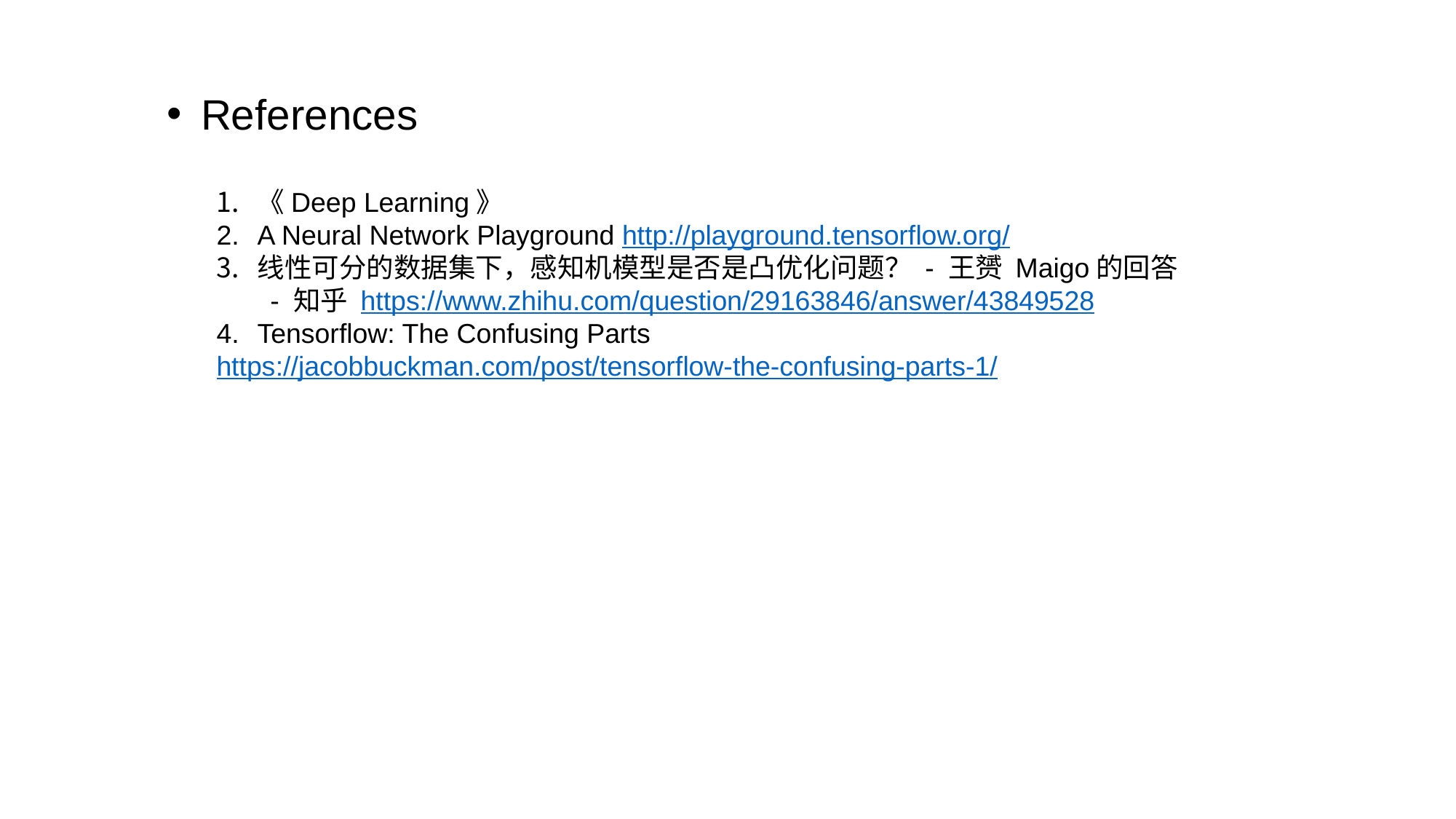

References
《Deep Learning》
A Neural Network Playground http://playground.tensorflow.org/
线性可分的数据集下，感知机模型是否是凸优化问题？ - 王赟 Maigo的回答 - 知乎 https://www.zhihu.com/question/29163846/answer/43849528
Tensorflow: The Confusing Parts
https://jacobbuckman.com/post/tensorflow-the-confusing-parts-1/